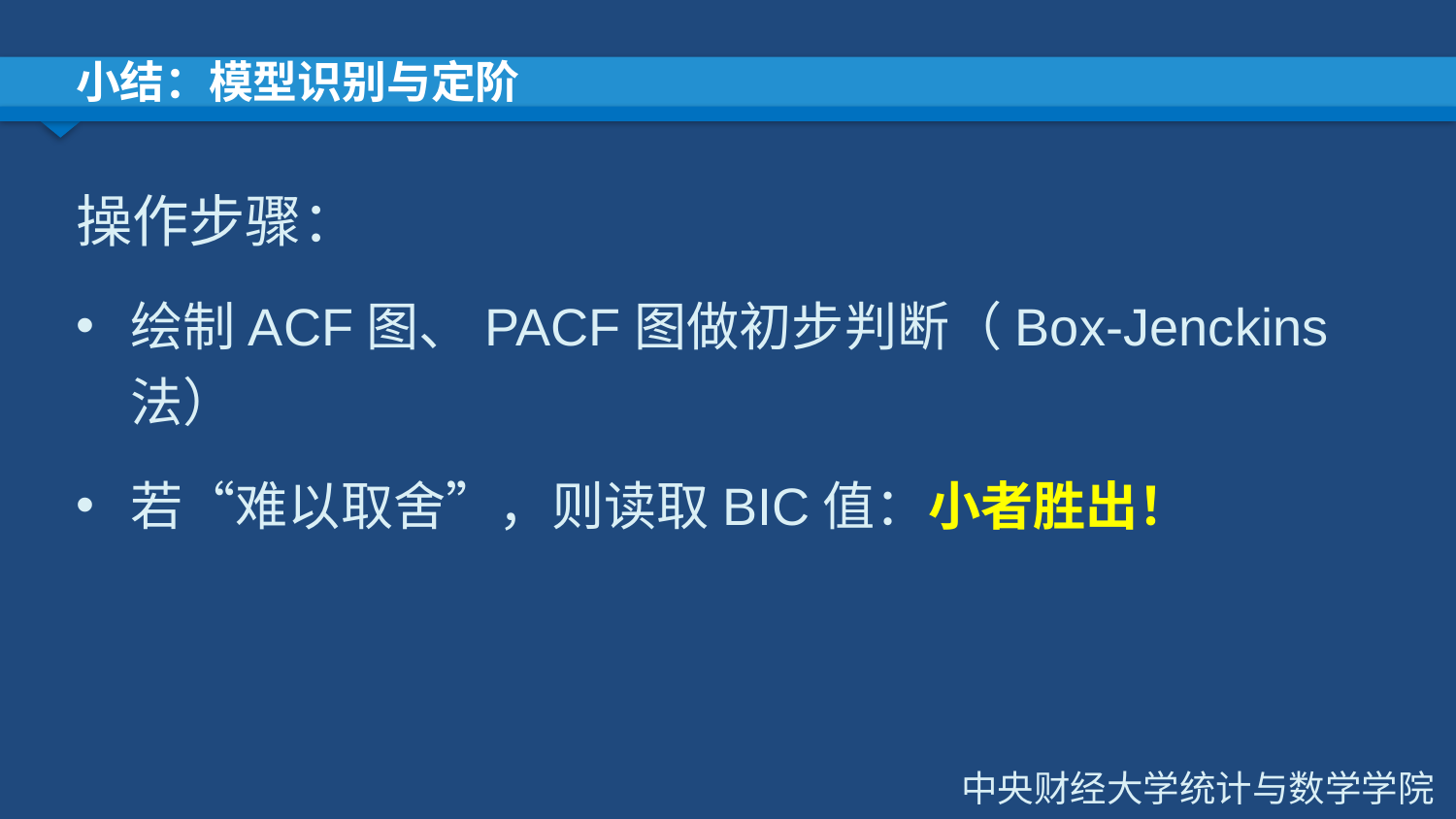

# 小结：模型识别与定阶
操作步骤：
绘制ACF图、PACF图做初步判断（Box-Jenckins 法）
若“难以取舍”，则读取BIC值：小者胜出！